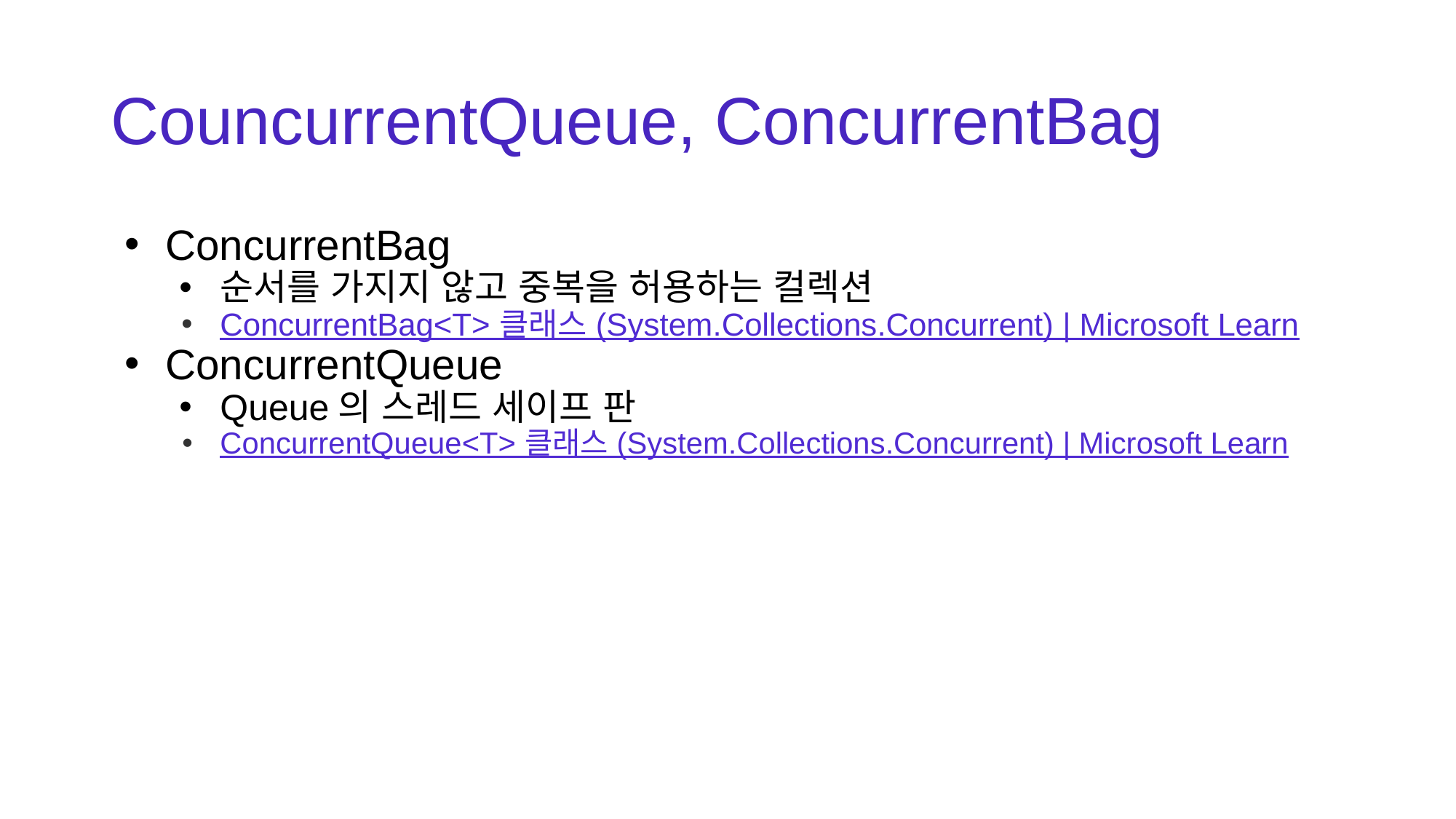

# CouncurrentQueue, ConcurrentBag
ConcurrentBag
순서를 가지지 않고 중복을 허용하는 컬렉션
ConcurrentBag<T> 클래스 (System.Collections.Concurrent) | Microsoft Learn
ConcurrentQueue
Queue의 스레드 세이프 판
ConcurrentQueue<T> 클래스 (System.Collections.Concurrent) | Microsoft Learn